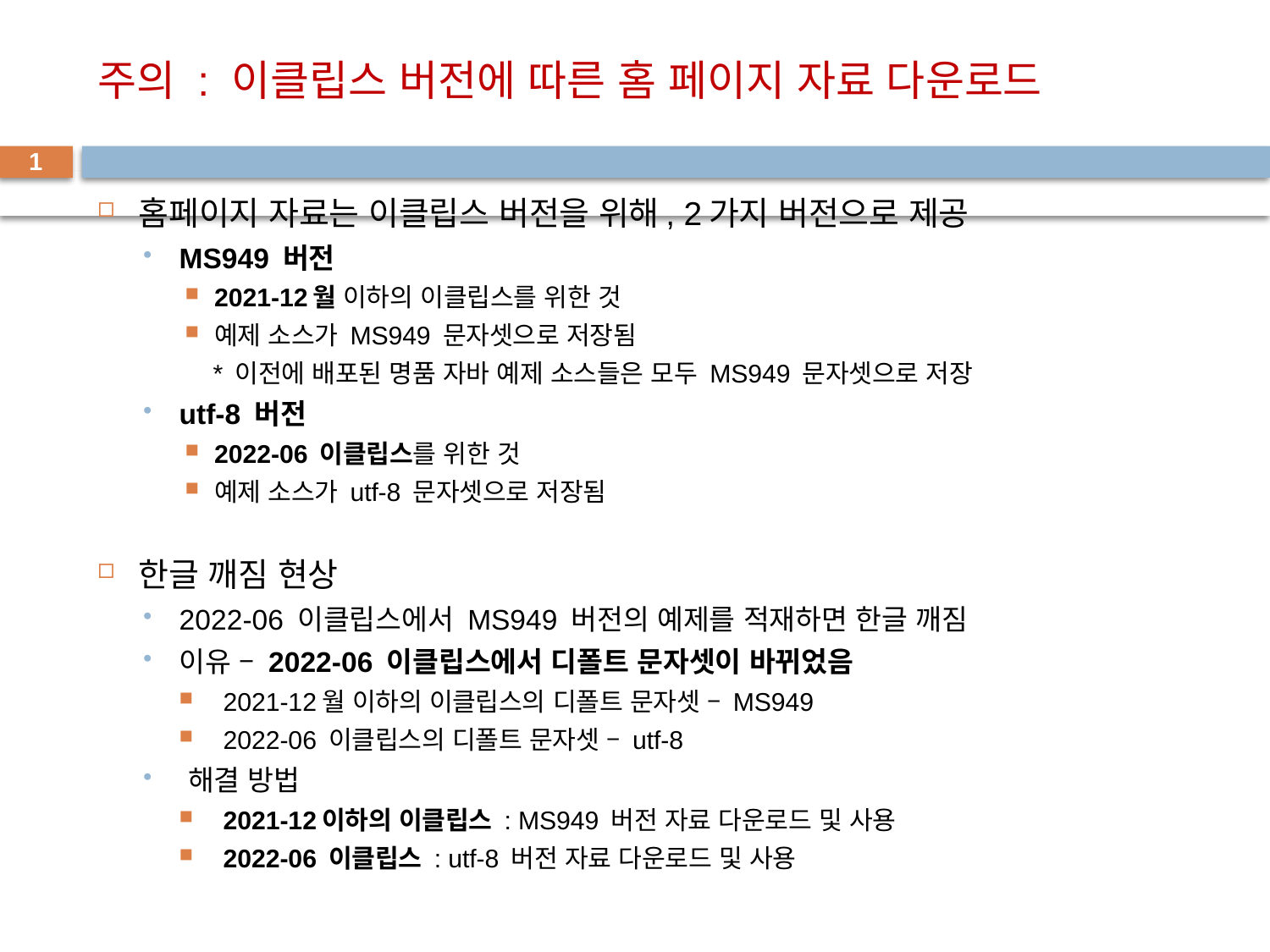

# 주의 : 이클립스 버전에 따른 홈 페이지 자료 다운로드
1
홈페이지 자료는 이클립스 버전을 위해, 2가지 버전으로 제공
MS949 버전
2021-12월 이하의 이클립스를 위한 것
예제 소스가 MS949 문자셋으로 저장됨
    * 이전에 배포된 명품 자바 예제 소스들은 모두 MS949 문자셋으로 저장
utf-8 버전
2022-06 이클립스를 위한 것
예제 소스가 utf-8 문자셋으로 저장됨

한글 깨짐 현상
2022-06 이클립스에서 MS949 버전의 예제를 적재하면 한글 깨짐
이유 – 2022-06 이클립스에서 디폴트 문자셋이 바뀌었음
2021-12월 이하의 이클립스의 디폴트 문자셋 – MS949
2022-06 이클립스의 디폴트 문자셋 – utf-8
해결 방법
2021-12이하의 이클립스 : MS949 버전 자료 다운로드 및 사용
2022-06 이클립스 : utf-8 버전 자료 다운로드 및 사용